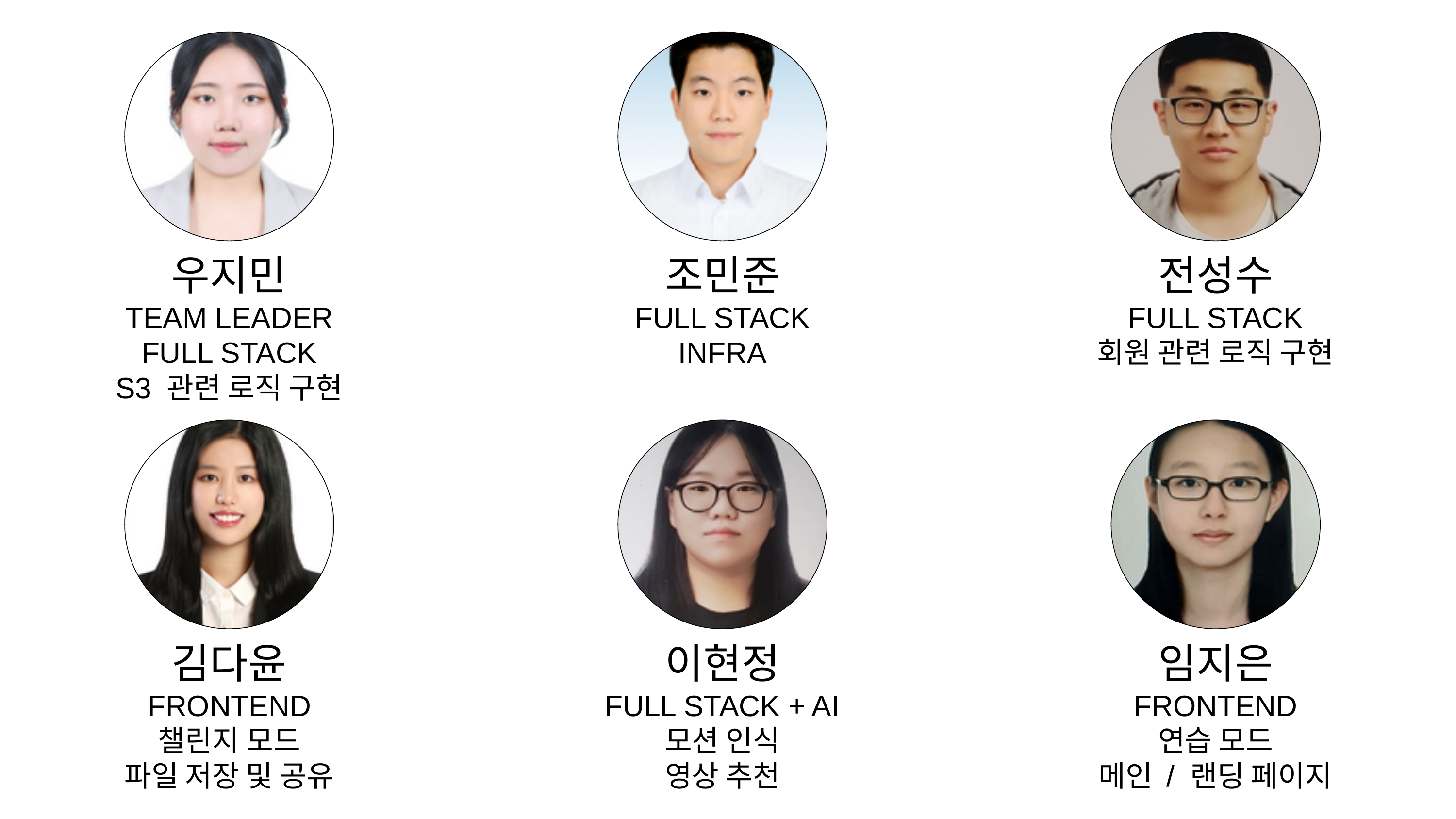

우지민
TEAM LEADER
FULL STACK
S3 관련 로직 구현
조민준
FULL STACK
INFRA

전성수
FULL STACK
회원 관련 로직 구현

김다윤
FRONTEND
챌린지 모드
파일 저장 및 공유
이현정
FULL STACK + AI
모션 인식
영상 추천
임지은
FRONTEND
연습 모드
메인 / 랜딩 페이지